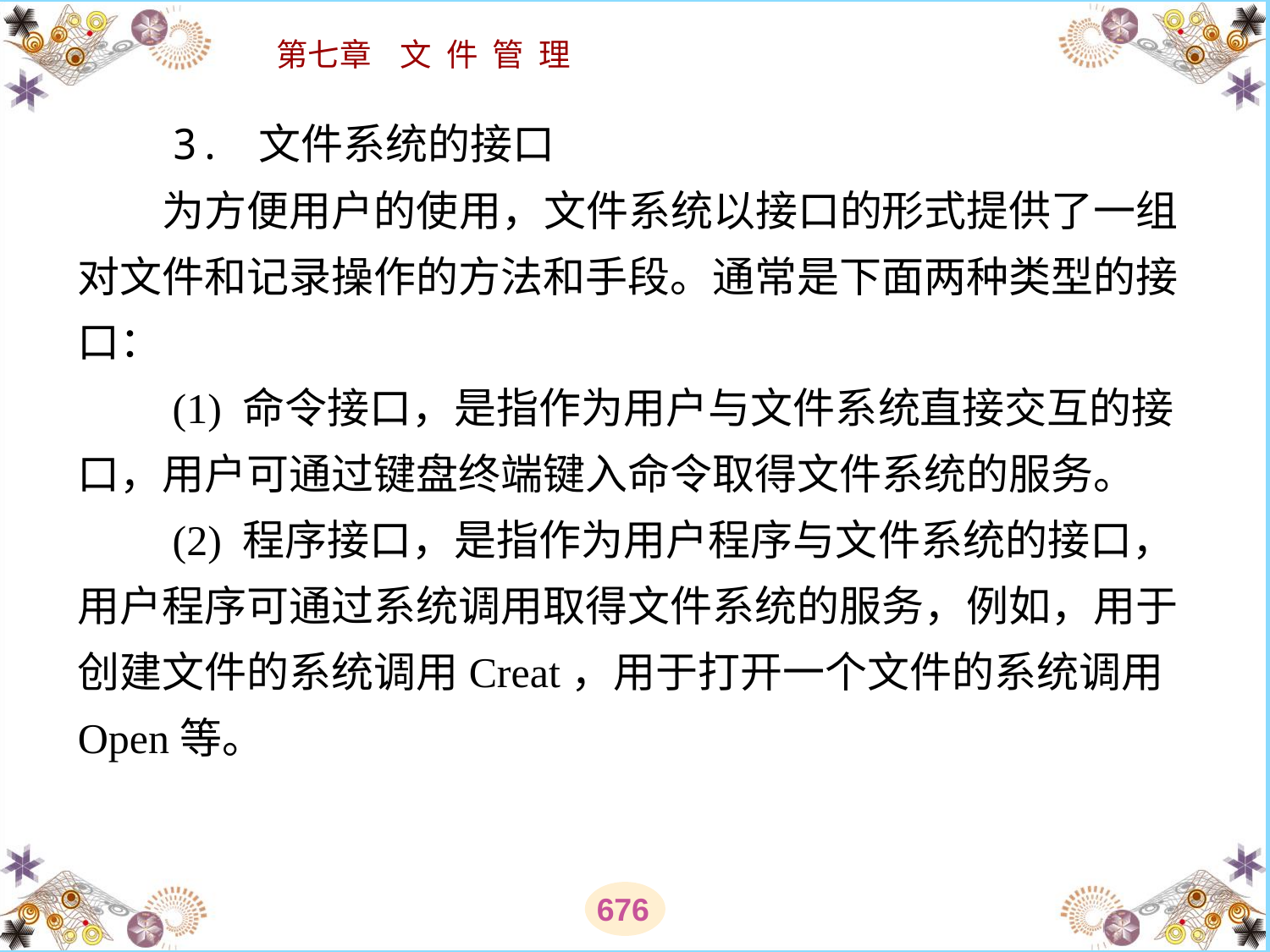

# 3. 文件系统的接口 　　为方便用户的使用，文件系统以接口的形式提供了一组对文件和记录操作的方法和手段。通常是下面两种类型的接口： 　　(1) 命令接口，是指作为用户与文件系统直接交互的接口，用户可通过键盘终端键入命令取得文件系统的服务。 　　(2) 程序接口，是指作为用户程序与文件系统的接口，用户程序可通过系统调用取得文件系统的服务，例如，用于创建文件的系统调用Creat，用于打开一个文件的系统调用Open等。